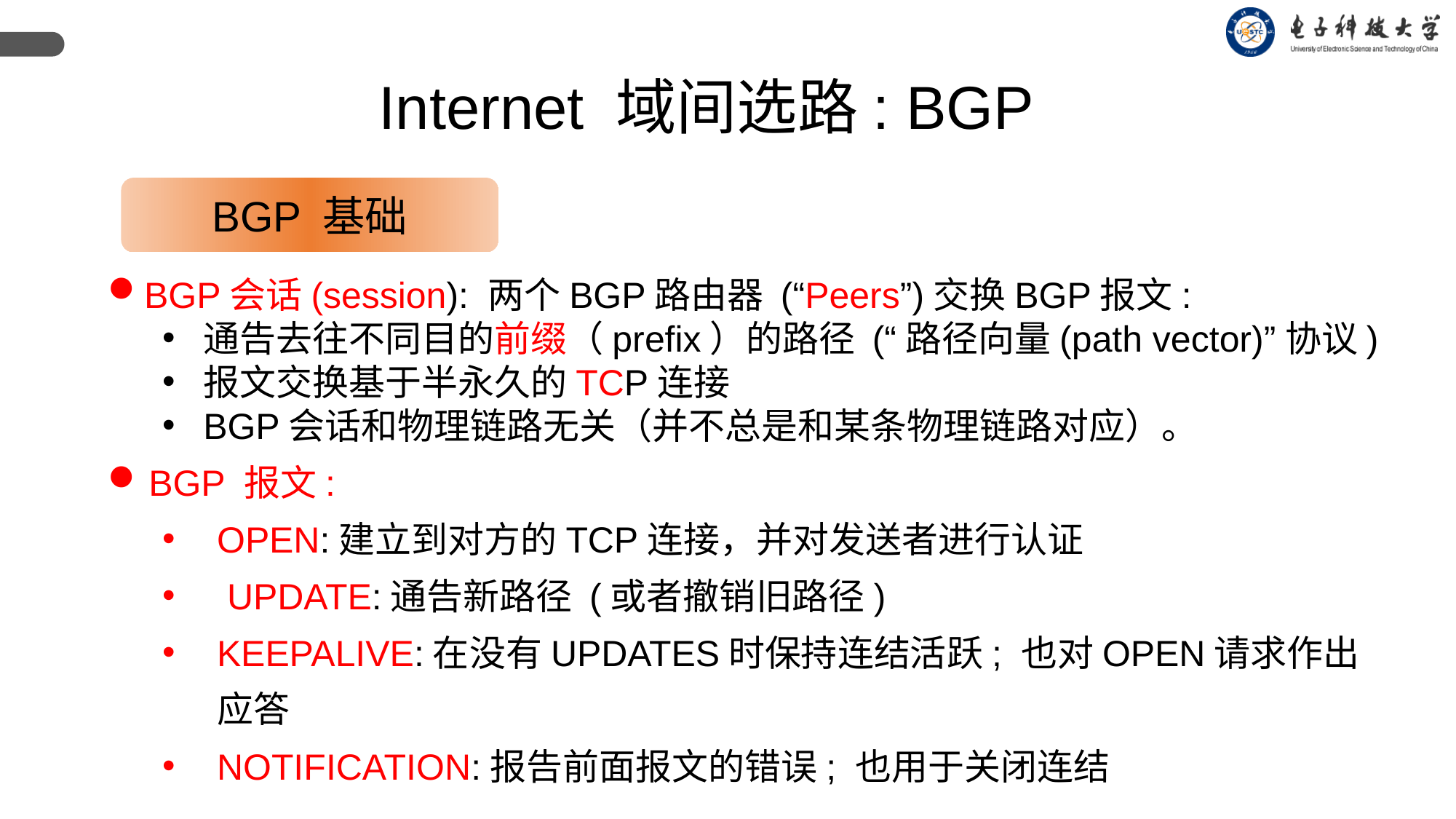

Internet 域间选路: BGP
BGP 基础
BGP会话(session): 两个BGP路由器 (“Peers”)交换BGP报文:
通告去往不同目的前缀（prefix）的路径 (“路径向量(path vector)”协议)
报文交换基于半永久的TCP连接
BGP会话和物理链路无关（并不总是和某条物理链路对应）。
BGP 报文:
OPEN:建立到对方的TCP连接，并对发送者进行认证
 UPDATE:通告新路径 (或者撤销旧路径)
KEEPALIVE:在没有UPDATES时保持连结活跃; 也对OPEN请求作出应答
NOTIFICATION:报告前面报文的错误; 也用于关闭连结